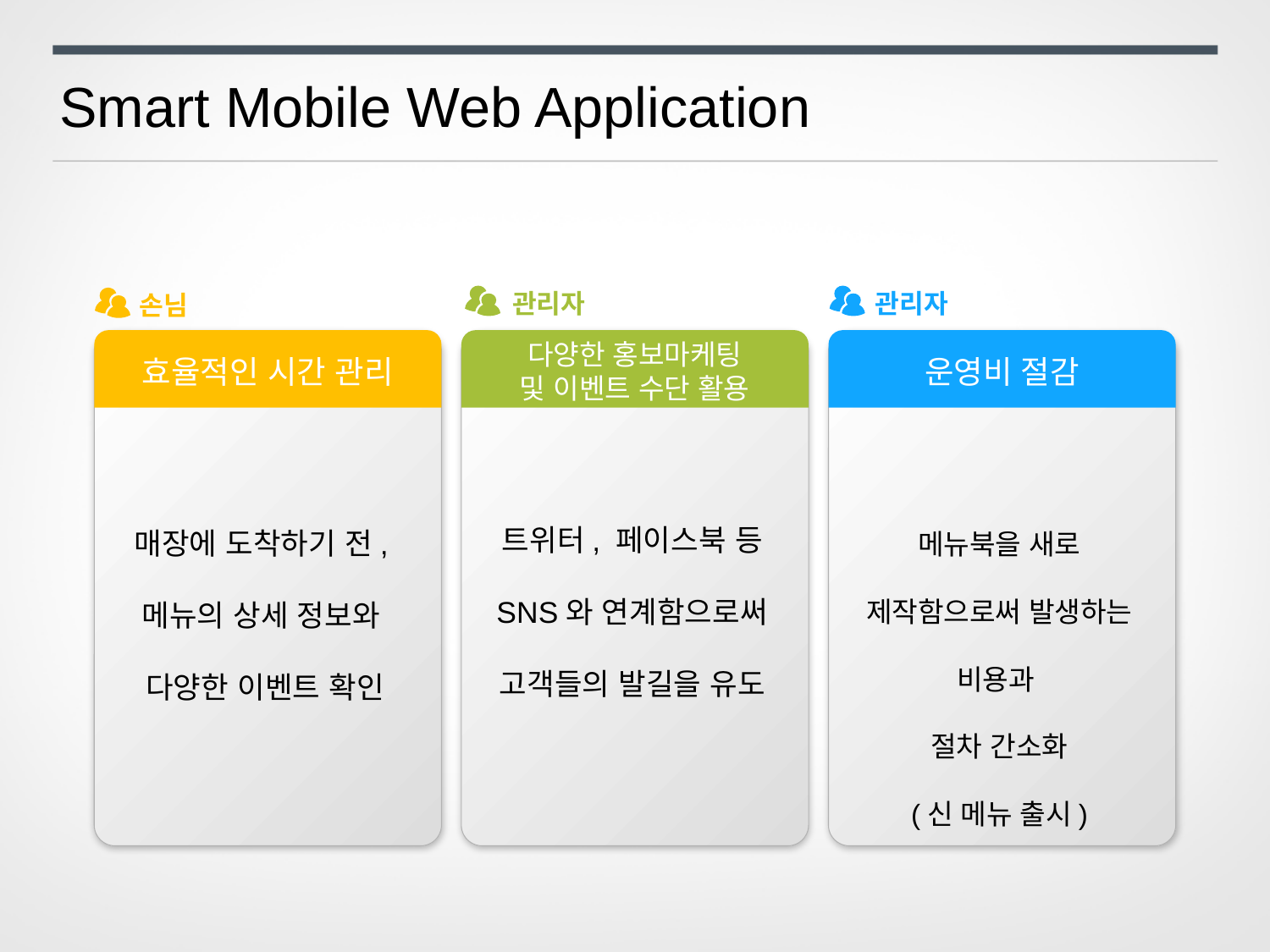

Smart Mobile Web Application
관리자
관리자
손님

효율적인 시간 관리
다양한 홍보마케팅
및 이벤트 수단 활용

운영비 절감

트위터, 페이스북 등 SNS와 연계함으로써 고객들의 발길을 유도
매장에 도착하기 전,
메뉴의 상세 정보와
다양한 이벤트 확인
메뉴북을 새로 제작함으로써 발생하는 비용과
절차 간소화
(신 메뉴 출시)